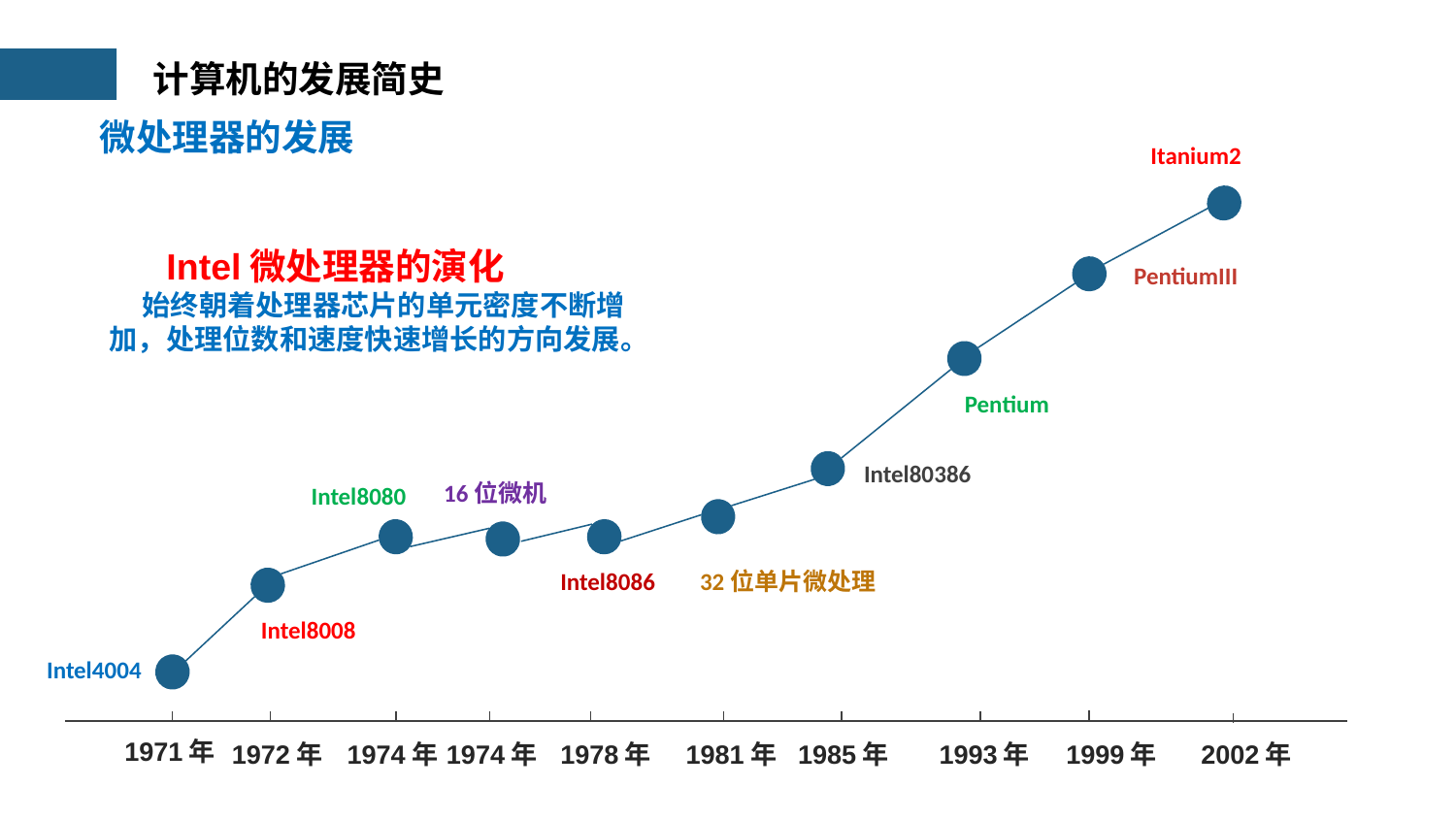

计算机的发展简史
微处理器的发展
Itanium2

Intel微处理器的演化

PentiumIII

    始终朝着处理器芯片的单元密度不断增加，处理位数和速度快速增长的方向发展。

Pentium

Intel80386
16位微机
Intel8080

Intel8086
32位单片微处理

Intel8008
Intel4004

1971年
1972年
1974年
1974年
1978年
1981年
1985年
1993年
1999年
2002年